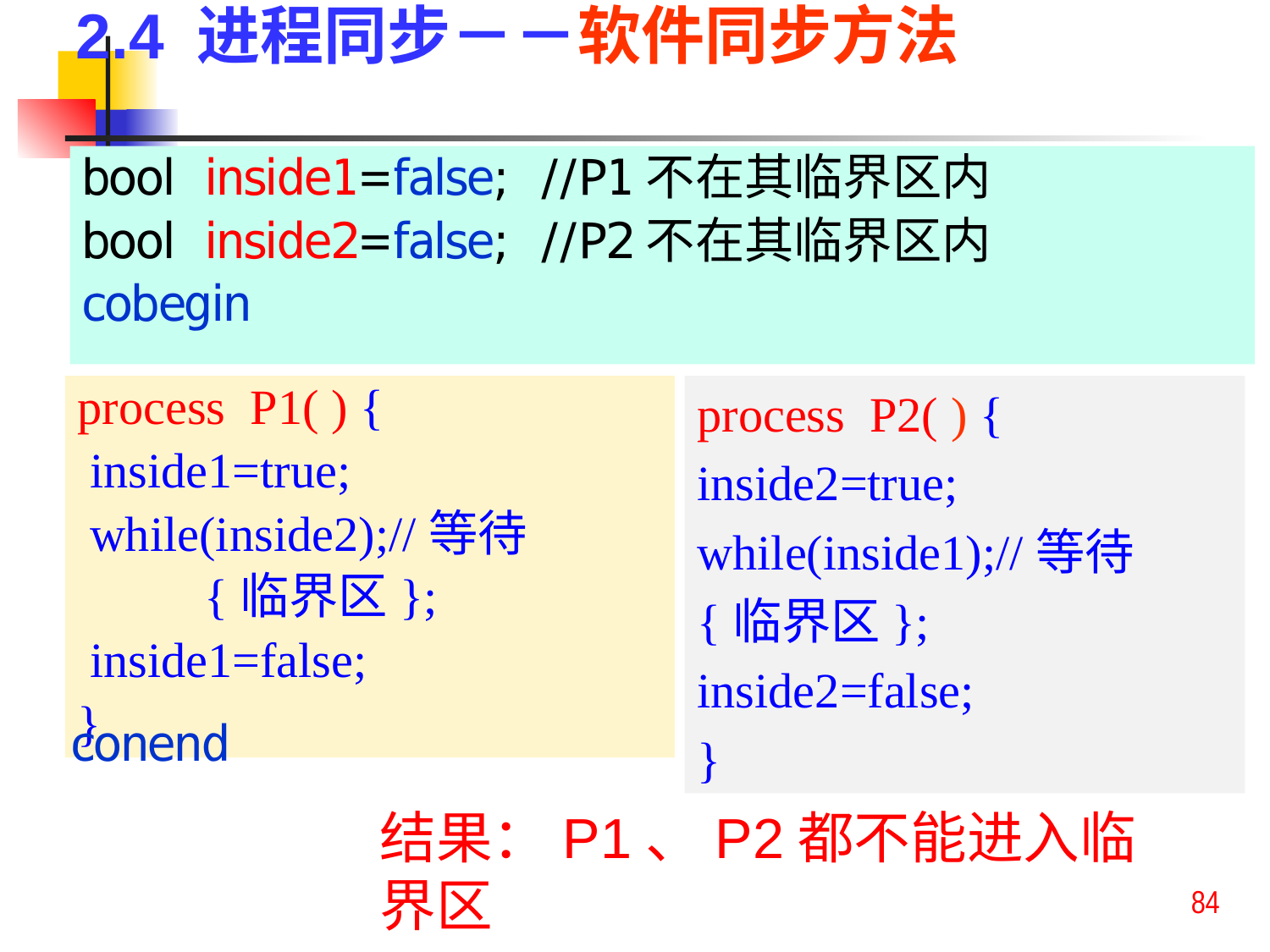

2.4 进程同步－－软件同步方法
bool  inside1=false;  //P1不在其临界区内
bool  inside2=false;  //P2不在其临界区内
cobegin
process  P1( ) {
 inside1=true;
 while(inside2);//等待
	{临界区};
 inside1=false;
}
process  P2( ) {
inside2=true;
while(inside1);//等待
{临界区};
inside2=false;
}
conend
结果：P1、P2都不能进入临界区
84